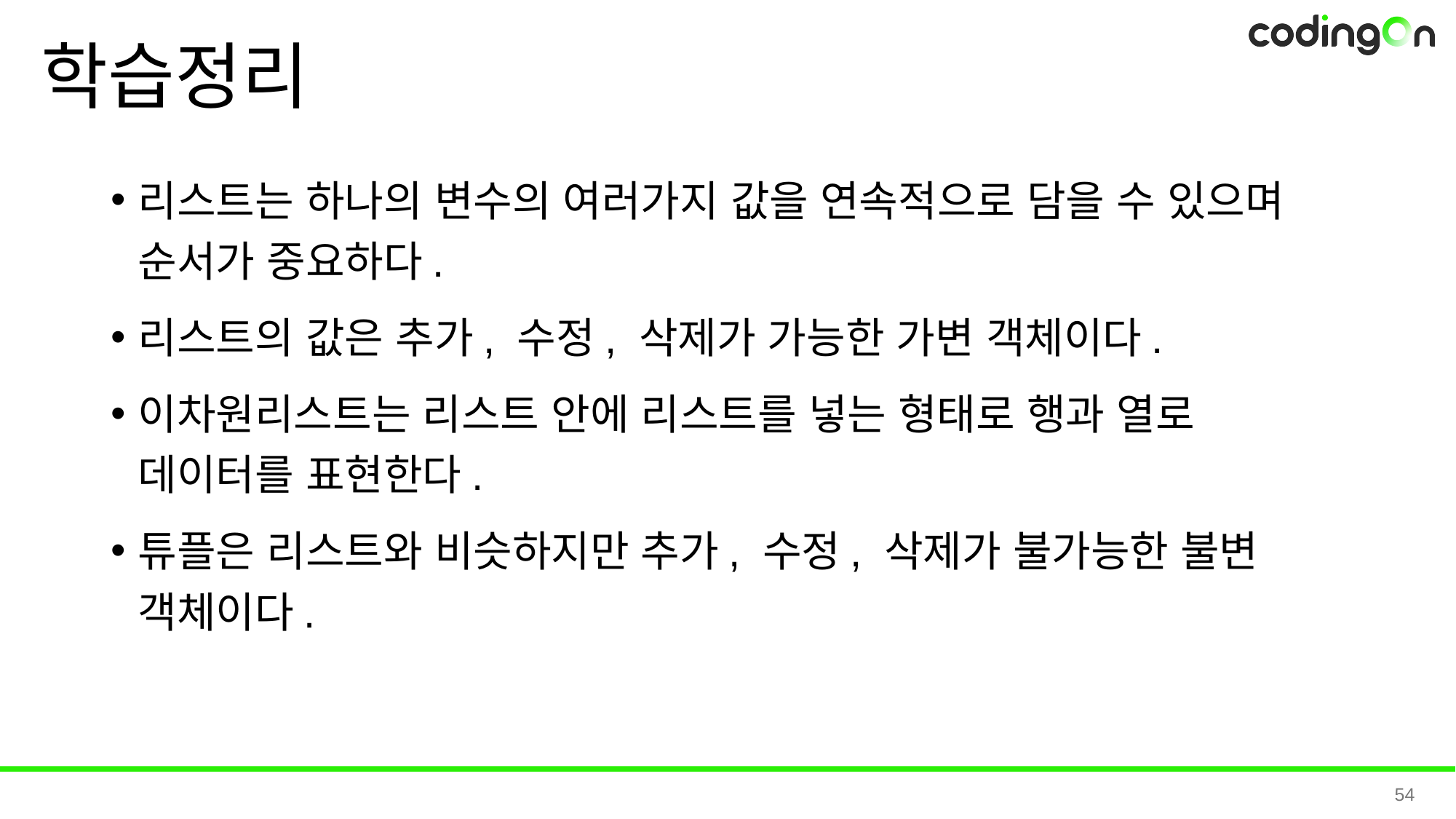

# 학습정리
리스트는 하나의 변수의 여러가지 값을 연속적으로 담을 수 있으며 순서가 중요하다.
리스트의 값은 추가, 수정, 삭제가 가능한 가변 객체이다.
이차원리스트는 리스트 안에 리스트를 넣는 형태로 행과 열로 데이터를 표현한다.
튜플은 리스트와 비슷하지만 추가, 수정, 삭제가 불가능한 불변 객체이다.
54